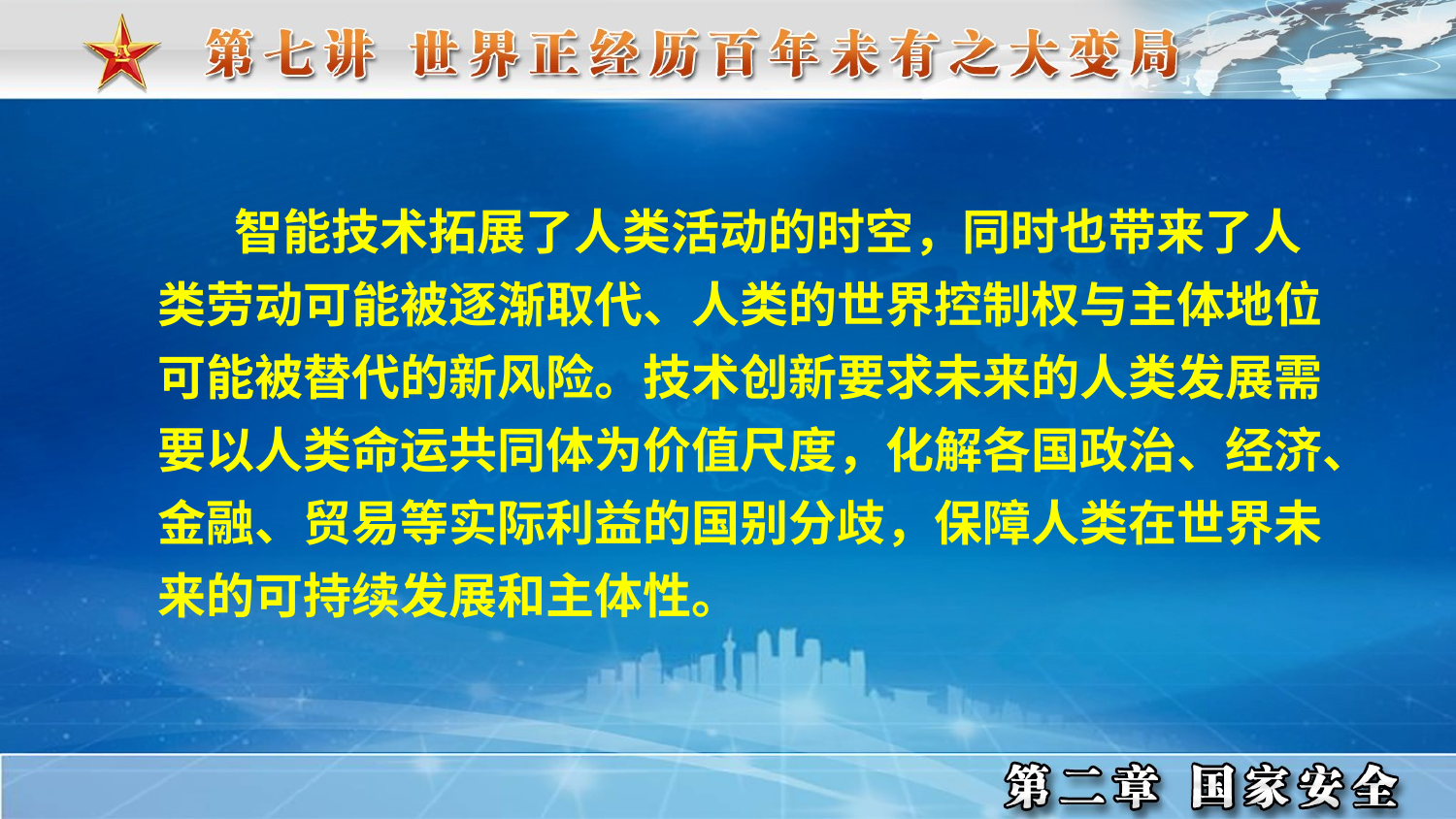

智能技术拓展了人类活动的时空，同时也带来了人类劳动可能被逐渐取代、人类的世界控制权与主体地位可能被替代的新风险。技术创新要求未来的人类发展需要以人类命运共同体为价值尺度，化解各国政治、经济、金融、贸易等实际利益的国别分歧，保障人类在世界未来的可持续发展和主体性。